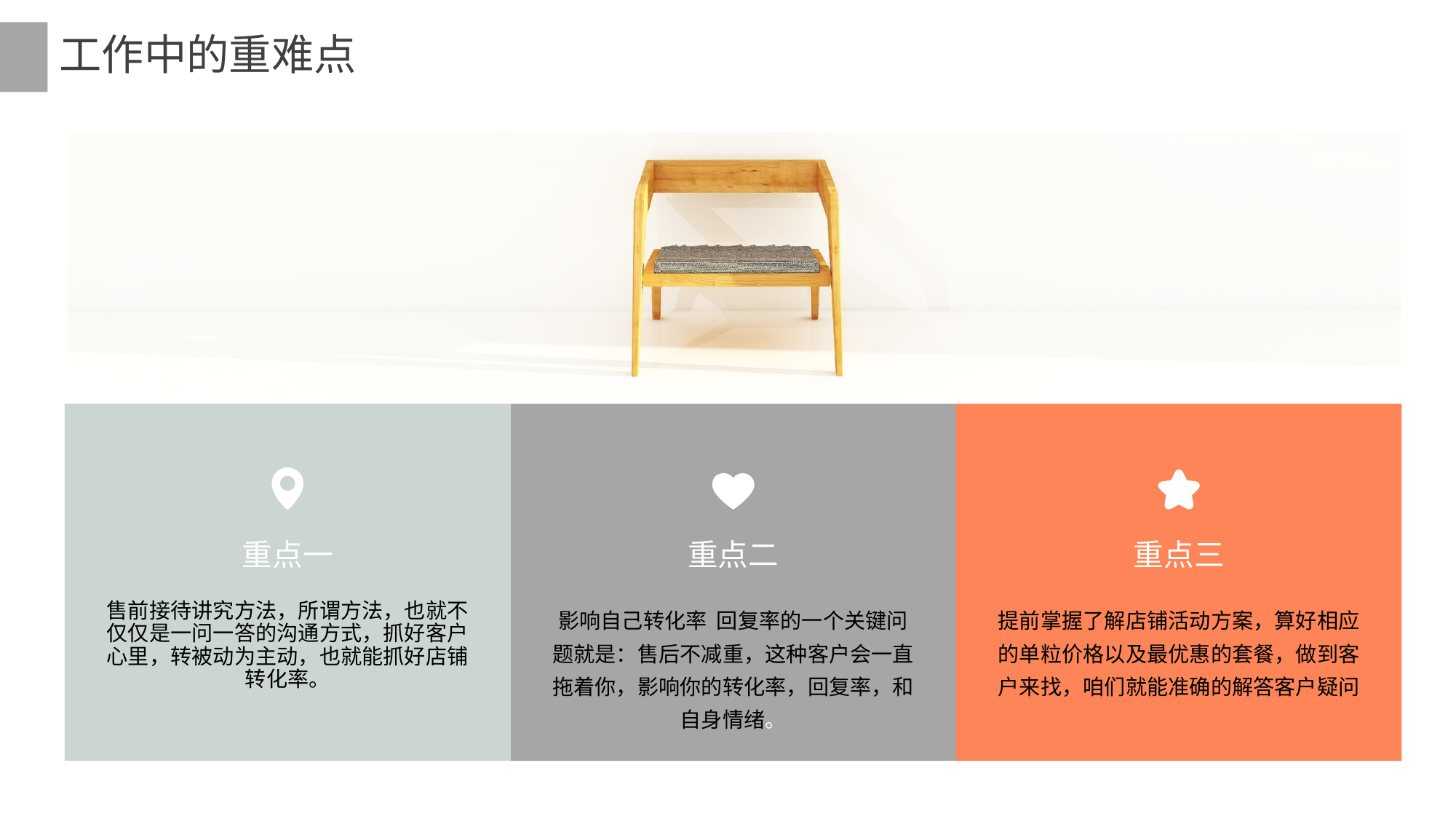

# 工作中的重难点

重点一
重点二
重点三
售前接待讲究方法，所谓方法，也就不仅仅是一问一答的沟通方式，抓好客户心里，转被动为主动，也就能抓好店铺转化率。
影响自己转化率  回复率的一个关键问题就是：售后不减重，这种客户会一直拖着你，影响你的转化率，回复率，和自身情绪。
提前掌握了解店铺活动方案，算好相应的单粒价格以及最优惠的套餐，做到客户来找，咱们就能准确的解答客户疑问